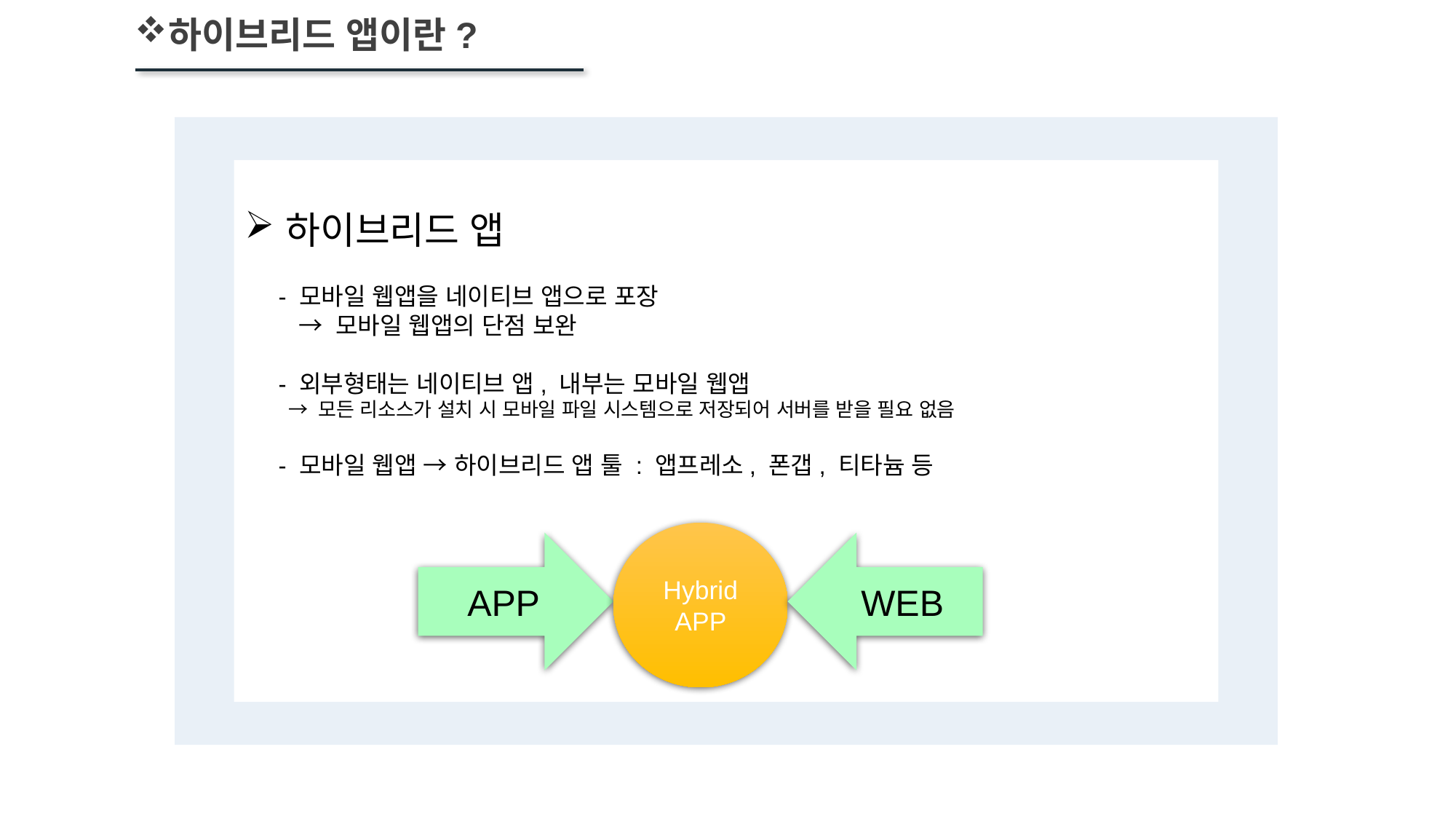

하이브리드 앱이란?

하이브리드 앱

     - 모바일 웹앱을 네이티브 앱으로 포장
        → 모바일 웹앱의 단점 보완

     - 외부형태는 네이티브 앱, 내부는 모바일 웹앱
        → 모든 리소스가 설치 시 모바일 파일 시스템으로 저장되어 서버를 받을 필요 없음

     - 모바일 웹앱 → 하이브리드 앱 툴 : 앱프레소, 폰갭, 티타늄 등

Hybrid
APP
 APP
WEB